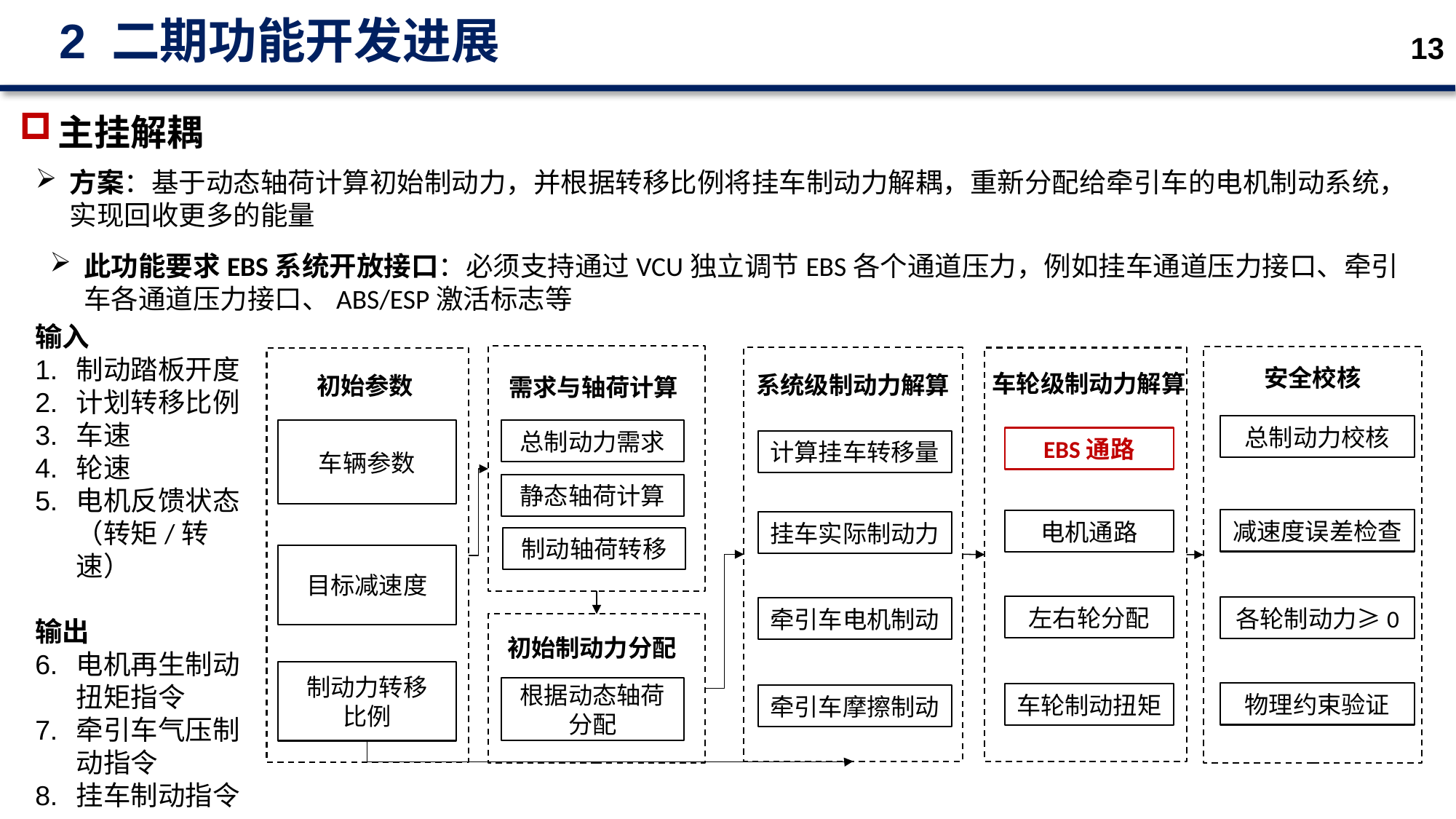

2 二期功能开发进展
13
主挂解耦
方案：基于动态轴荷计算初始制动力，并根据转移比例将挂车制动力解耦，重新分配给牵引车的电机制动系统，实现回收更多的能量
此功能要求EBS系统开放接口：必须支持通过VCU独立调节EBS各个通道压力，例如挂车通道压力接口、牵引车各通道压力接口、ABS/ESP激活标志等
输入
制动踏板开度
计划转移比例
车速
轮速
电机反馈状态（转矩/转速）

输出
电机再生制动扭矩指令
牵引车气压制动指令
挂车制动指令

需求与轴荷计算
总制动力需求
静态轴荷计算
制动轴荷转移

初始制动力分配
根据动态轴荷分配

EBS通路
电机通路
左右轮分配
车轮制动扭矩

车辆参数
目标减速度
制动力转移
比例
安全校核
车轮级制动力解算
系统级制动力解算
初始参数
总制动力校核
计算挂车转移量
减速度误差检查
挂车实际制动力
各轮制动力≥0
牵引车电机制动
物理约束验证
牵引车摩擦制动